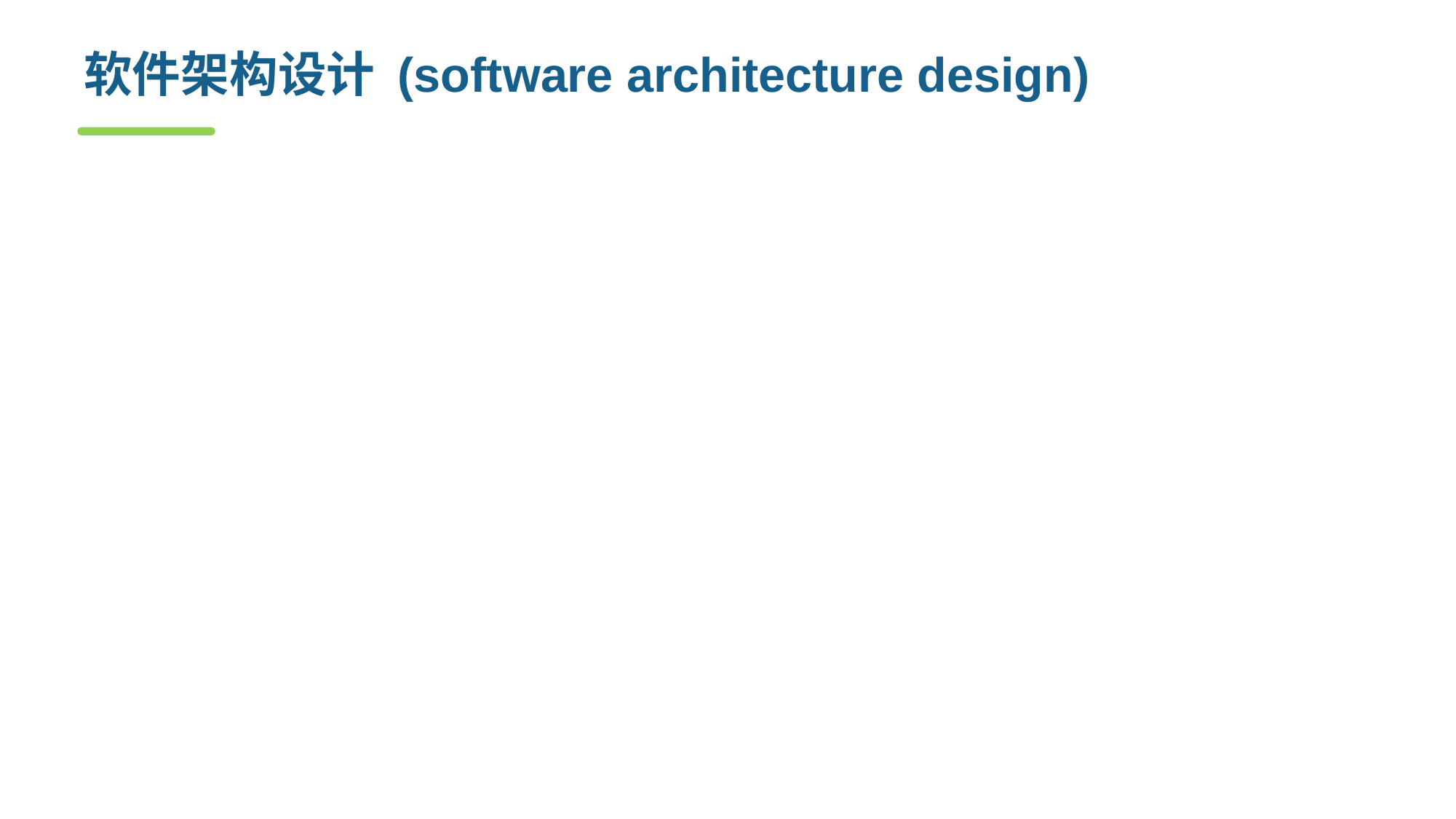

# 软件架构设计 (software architecture design)
架构设计的内容：
软件架构的多个视图
物理视图、逻辑视图、进程视图、开发视图等
软件质量属性的设计战术
性能、可靠性、安全性、可移植性、可扩展性等的设计

目标：使得软件系统在架构层面的设计上满足拟建系统功能性和非功能性需求。
41